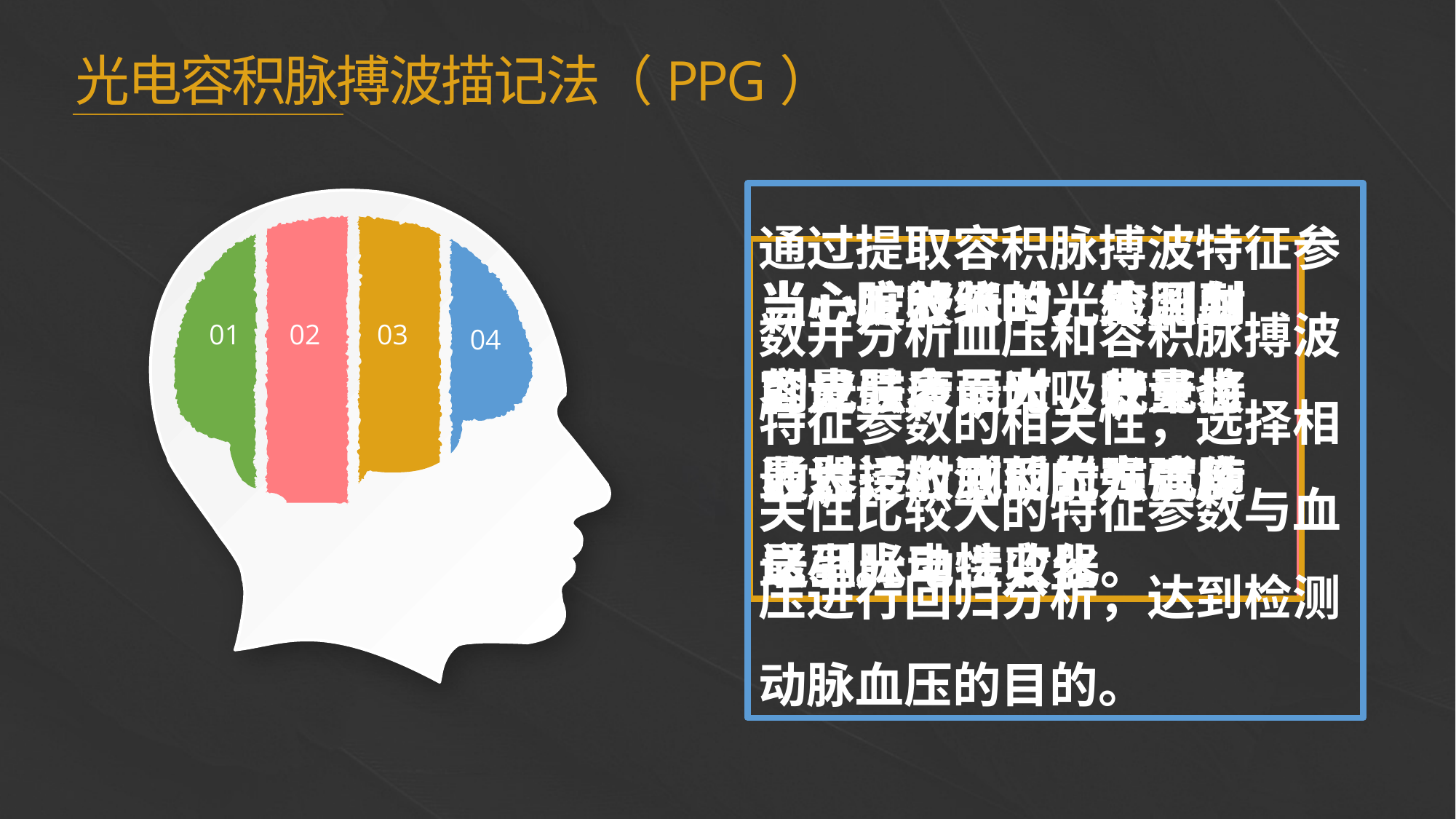

光电容积脉搏波描记法（PPG）

通过提取容积脉搏波特征参数并分析血压和容积脉搏波特征参数的相关性，选择相关性比较大的特征参数与血压进行回归分析，达到检测动脉血压的目的。

02

03
e7d195523061f1c0205959036996ad55c215b892a7aac5c0B9ADEF7896FB48F2EF97163A2DE1401E1875DEDC438B7864AD24CA23553DBBBD975DAF4CAD4A2592689FFB6CEE59FFA55B2702D0E5EE29CDFC0DD98BC7D6A39A64D3162AEA17DB19B9B9A87D0E9A0C5838999CD047764B32476FB53FC54D3671B43638F8C25D9EC95BB52BCC6C1CB3F6DE41EB0266A54822

01

04
当心脏收缩时，外周血容量最多，光吸收量也最大，检测到的光强度最小。
当一定波长的光束照射到皮肤表面时，光束将通过透射或反射方式传送到光电接收器。
当心脏舒张时，检测到的光强度最大，使光接收器接收到的光强度随之呈脉动性变化。